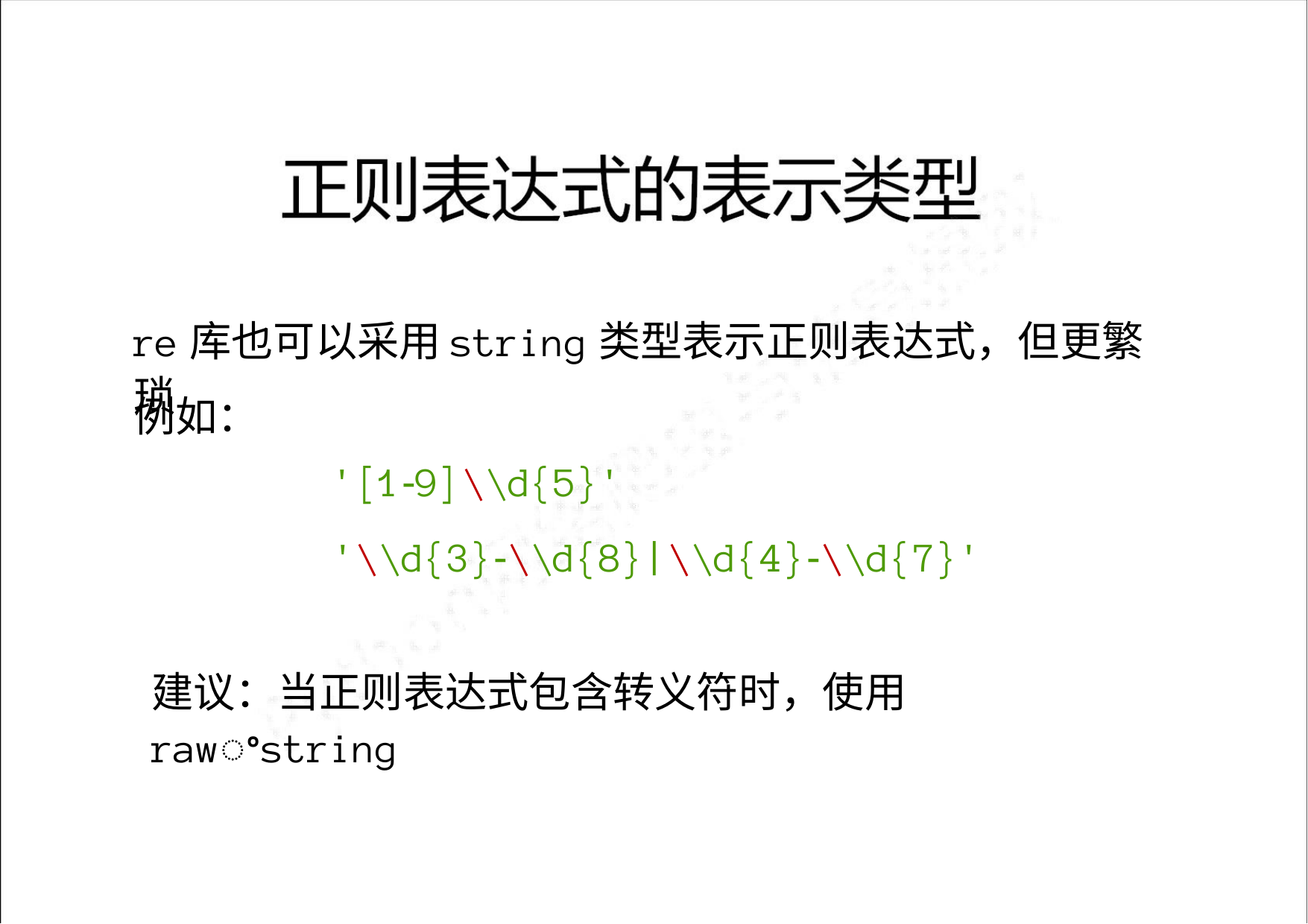

re库也可以采用string类型表示正则表达式，但更繁琐
例如：
'[1‐9]\\d{5}'
'\\d{3}‐\\d{8}|\\d{4}‐\\d{7}'
建议：当正则表达式包含转义符时，使用rawꢀstring